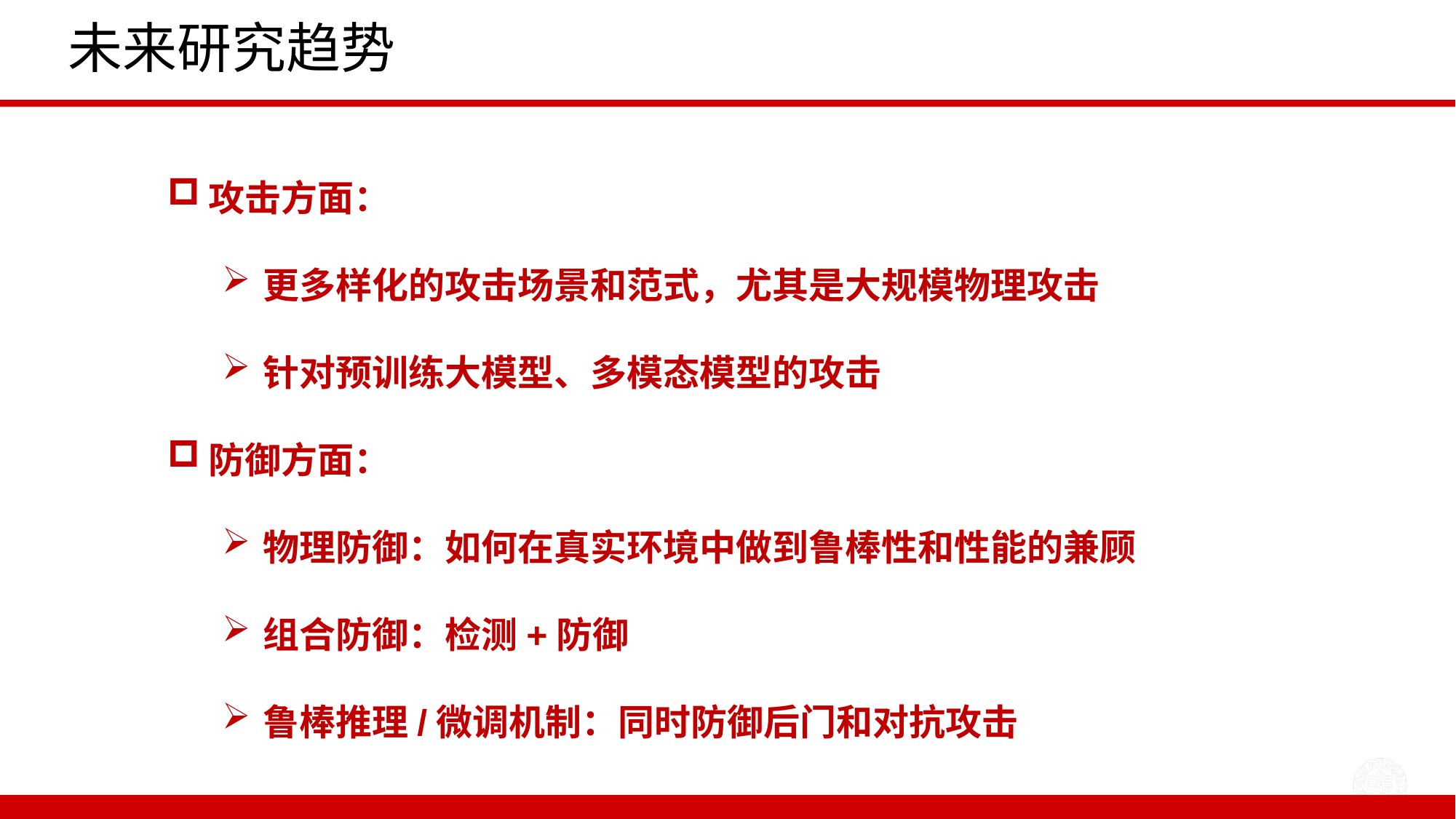

# 未来研究趋势
攻击方面：
更多样化的攻击场景和范式，尤其是大规模物理攻击
针对预训练大模型、多模态模型的攻击
防御方面：
物理防御：如何在真实环境中做到鲁棒性和性能的兼顾
组合防御：检测+防御
鲁棒推理/微调机制：同时防御后门和对抗攻击